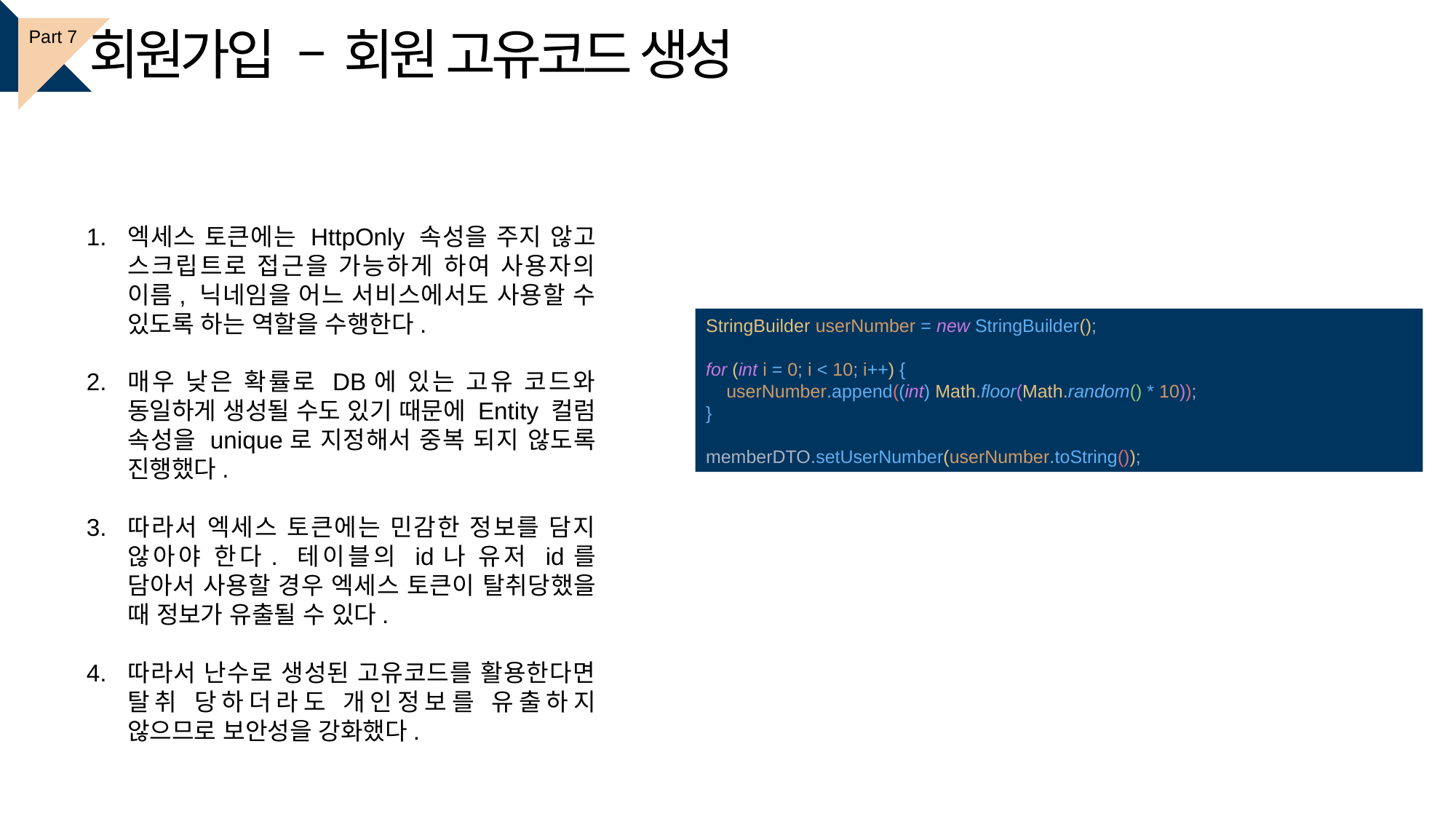

회원가입  –  회원 고유코드 생성

Part 7
엑세스 토큰에는 HttpOnly 속성을 주지 않고 스크립트로 접근을 가능하게 하여 사용자의 이름, 닉네임을 어느 서비스에서도 사용할 수 있도록 하는 역할을 수행한다.

매우 낮은 확률로 DB에 있는 고유 코드와 동일하게 생성될 수도 있기 때문에 Entity 컬럼 속성을 unique로 지정해서 중복 되지 않도록 진행했다.

따라서 엑세스 토큰에는 민감한 정보를 담지 않아야 한다. 테이블의 id나 유저 id를 담아서 사용할 경우 엑세스 토큰이 탈취당했을 때 정보가 유출될 수 있다.

따라서 난수로 생성된 고유코드를 활용한다면 탈취 당하더라도 개인정보를 유출하지 않으므로 보안성을 강화했다.
StringBuilder userNumber = new StringBuilder();
for (int i = 0; i < 10; i++) {
    userNumber.append((int) Math.floor(Math.random() * 10));
}
memberDTO.setUserNumber(userNumber.toString());